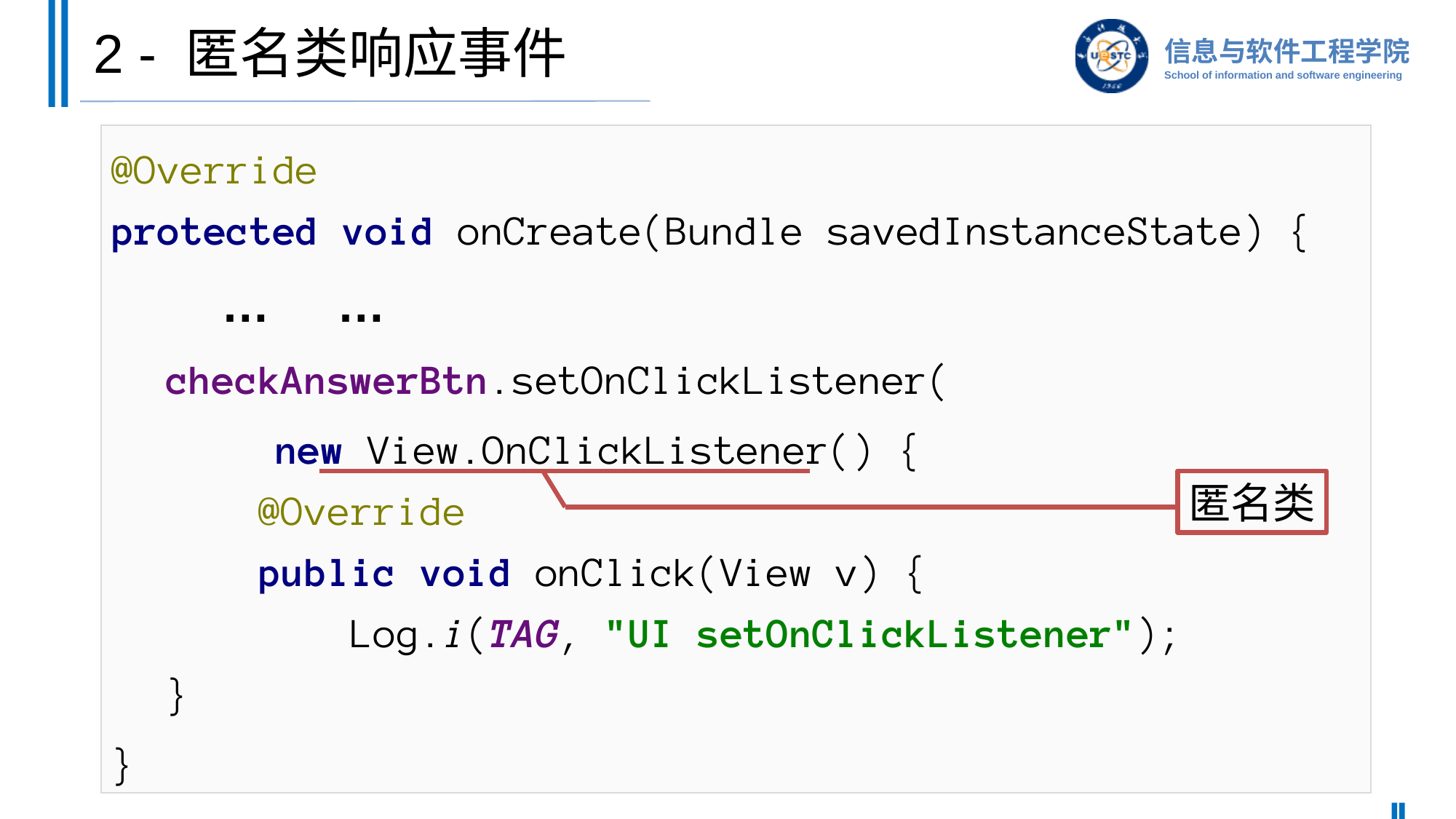

# 2 - 匿名类响应事件
@Override
protected void onCreate(Bundle savedInstanceState) {
	…     …
checkAnswerBtn.setOnClickListener(
	new View.OnClickListener() {
    @Override
    public void onClick(View v) {
        Log.i(TAG, "UI setOnClickListener");
}
}
匿名类
42-246